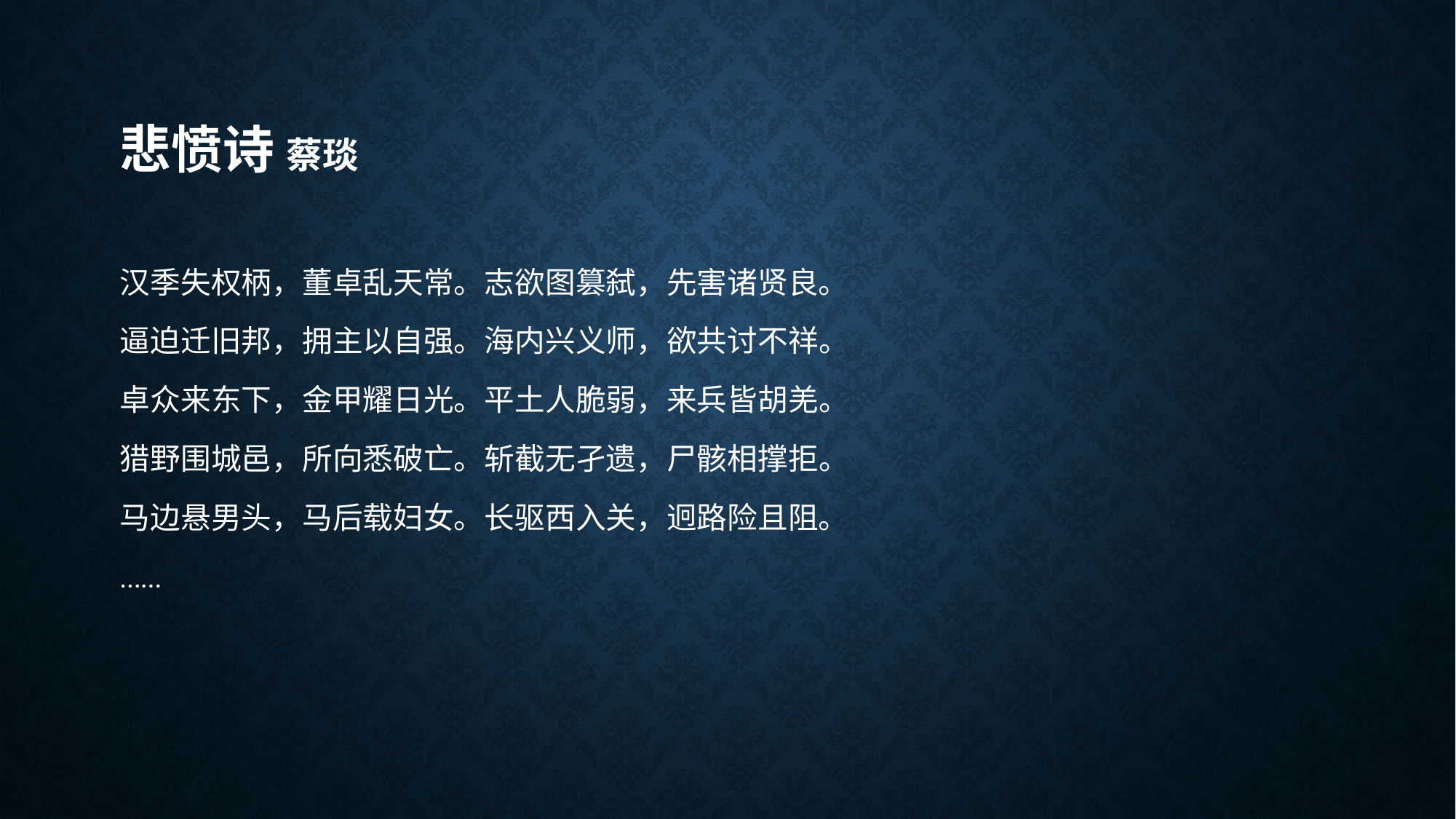

# 悲愤诗 蔡琰
汉季失权柄，董卓乱天常。志欲图篡弑，先害诸贤良。
逼迫迁旧邦，拥主以自强。海内兴义师，欲共讨不祥。
卓众来东下，金甲耀日光。平土人脆弱，来兵皆胡羌。
猎野围城邑，所向悉破亡。斩截无孑遗，尸骸相撑拒。
马边悬男头，马后载妇女。长驱西入关，迥路险且阻。
……